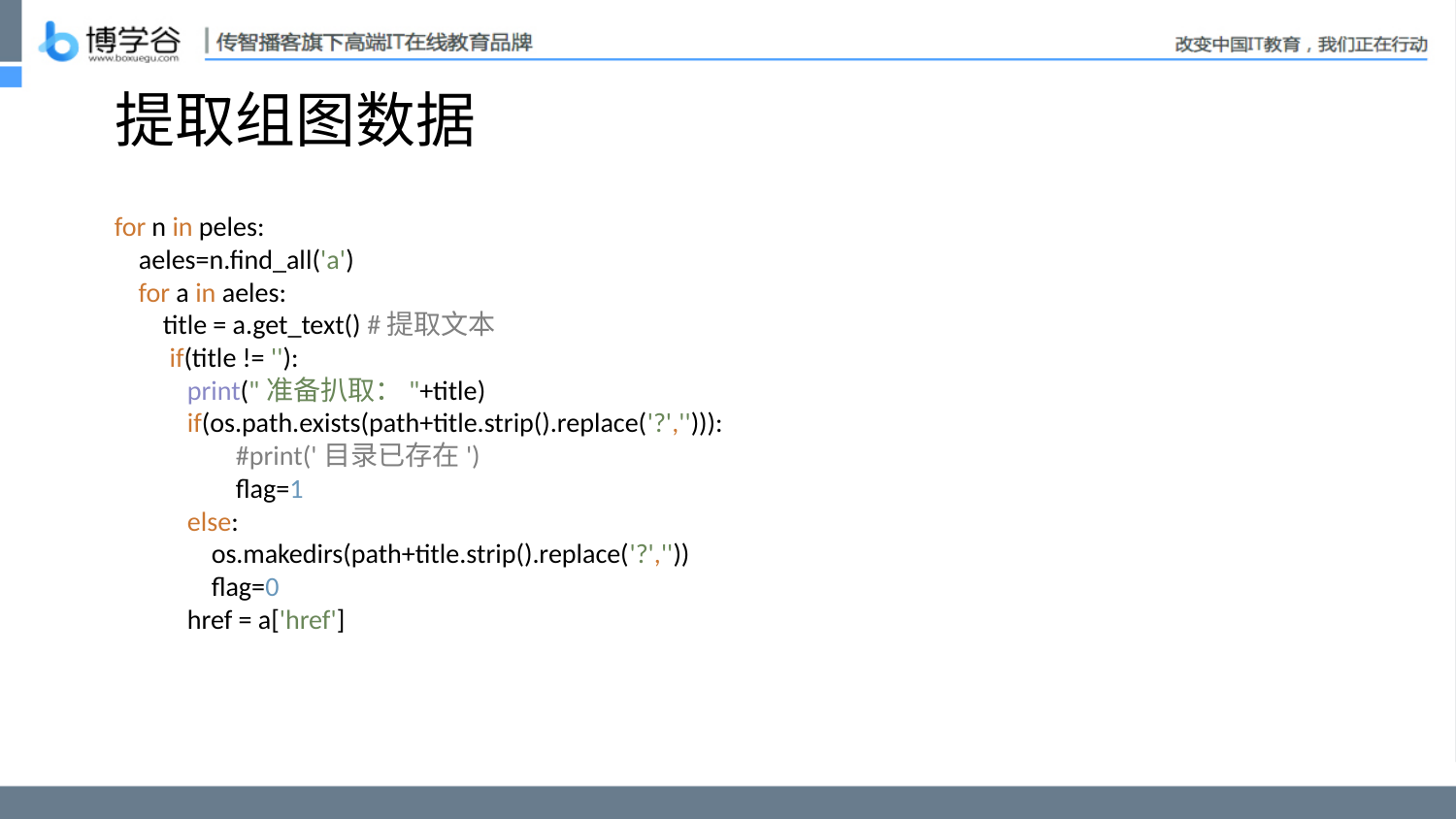

# 提取组图数据
for n in peles:
    aeles=n.find_all('a')
    for a in aeles:
        title = a.get_text() #提取文本
        if(title != ''):
            print("准备扒取："+title)
            if(os.path.exists(path+title.strip().replace('?',''))):
                    #print('目录已存在')
                    flag=1
            else:
                os.makedirs(path+title.strip().replace('?',''))
                flag=0
            href = a['href']